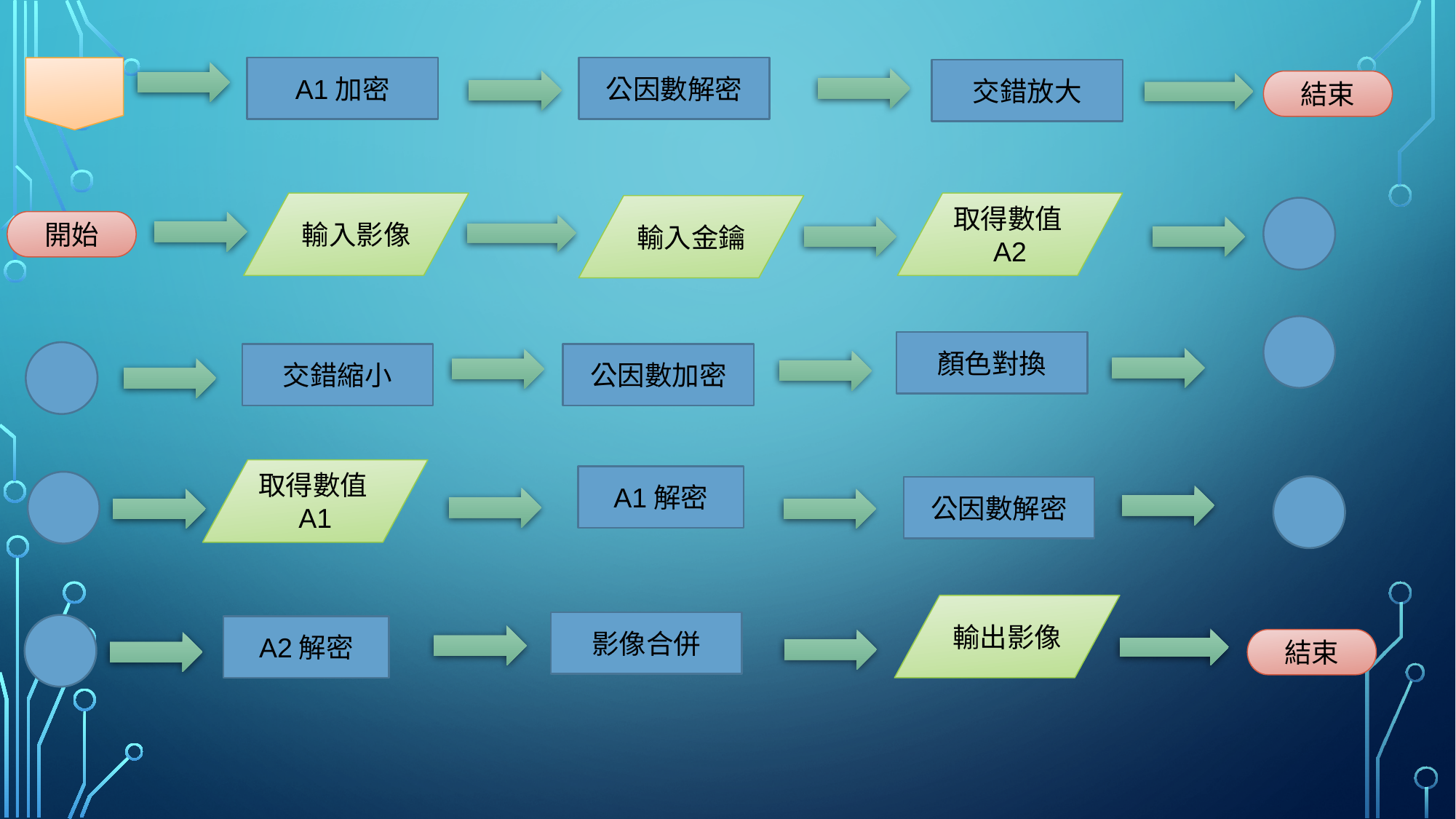

A1加密

公因數解密
交錯放大

結束

輸入影像
取得數值A2
輸入金鑰

開始

顏色對換

交錯縮小
公因數加密

取得數值A1
A1解密

公因數解密

輸出影像
影像合併

A2解密

結束